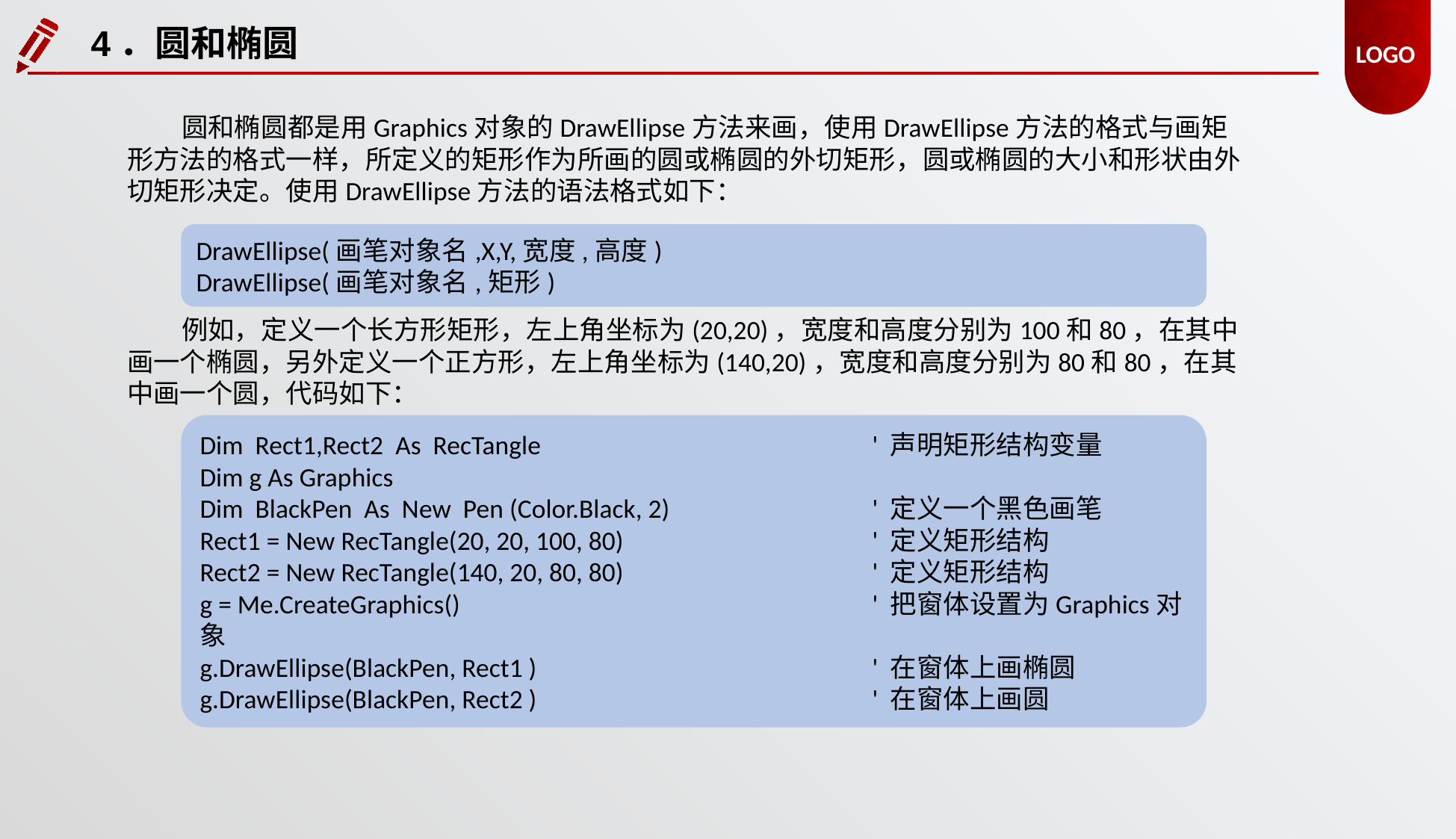

4．圆和椭圆
圆和椭圆都是用Graphics对象的DrawEllipse方法来画，使用DrawEllipse方法的格式与画矩形方法的格式一样，所定义的矩形作为所画的圆或椭圆的外切矩形，圆或椭圆的大小和形状由外切矩形决定。使用DrawEllipse方法的语法格式如下：
DrawEllipse(画笔对象名,X,Y,宽度,高度)
DrawEllipse(画笔对象名,矩形)
例如，定义一个长方形矩形，左上角坐标为(20,20)，宽度和高度分别为100和80，在其中画一个椭圆，另外定义一个正方形，左上角坐标为(140,20)，宽度和高度分别为80和80，在其中画一个圆，代码如下：
Dim  Rect1,Rect2  As  RecTangle			' 声明矩形结构变量
Dim g As Graphics
Dim  BlackPen  As  New  Pen (Color.Black, 2)		' 定义一个黑色画笔
Rect1 = New RecTangle(20, 20, 100, 80)			' 定义矩形结构
Rect2 = New RecTangle(140, 20, 80, 80)			' 定义矩形结构
g = Me.CreateGraphics()				' 把窗体设置为Graphics对象
g.DrawEllipse(BlackPen, Rect1 )			' 在窗体上画椭圆
g.DrawEllipse(BlackPen, Rect2 )			' 在窗体上画圆